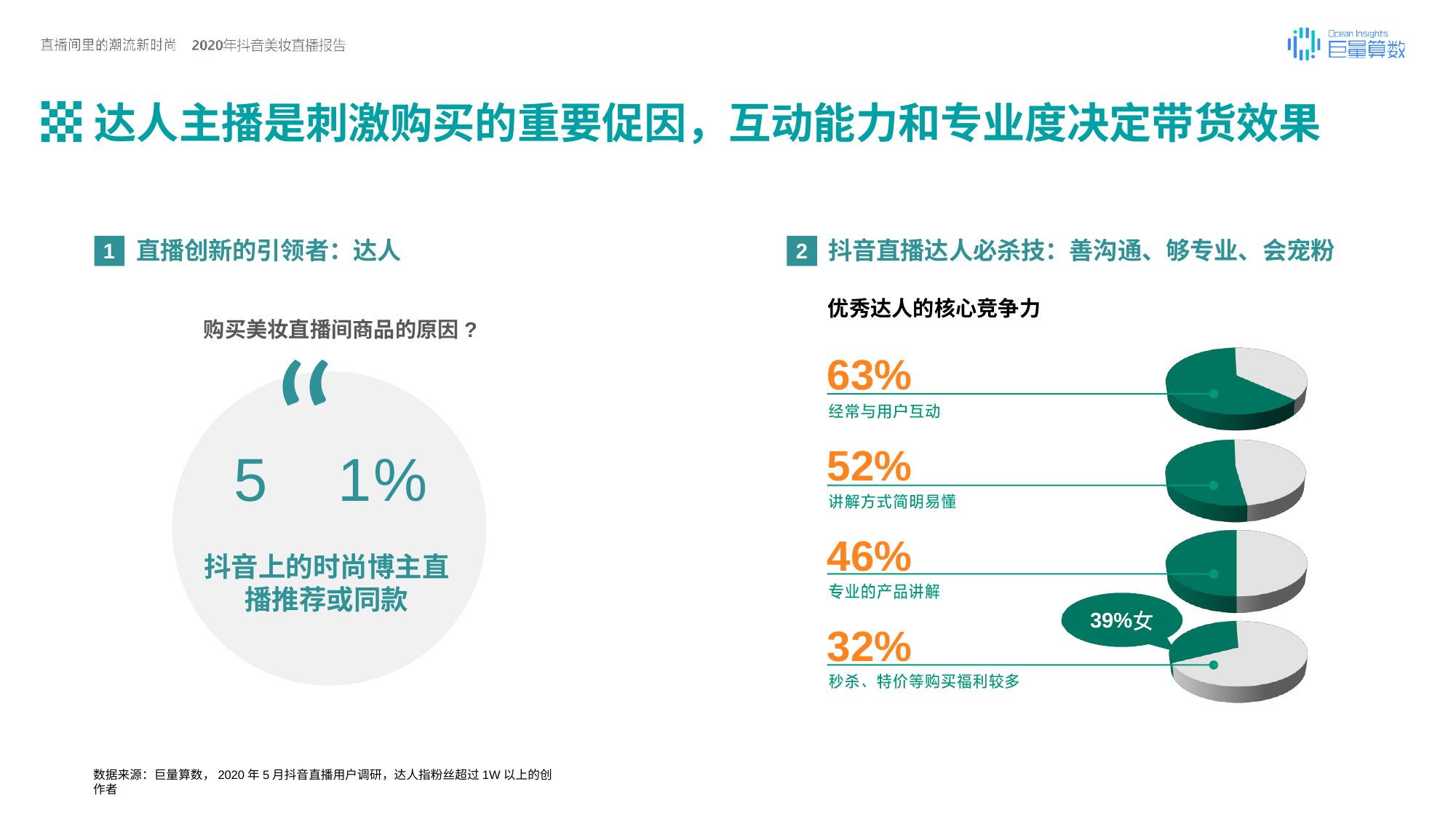

达人主播是刺激购买的重要促因，互动能力和专业度决定带货效果

直播创新的引领者：达人
抖音直播达人必杀技：善沟通、够专业、会宠粉

1
2
优秀达人的核心竞争力

63%
52%
46%
32%
购买美妆直播间商品的原因?
5“1%
抖音上的时尚博主直
播推荐或同款

39%

数据来源：巨量算数，2020年5月抖音直播用户调研，达人指粉丝超过1W以上的创作者